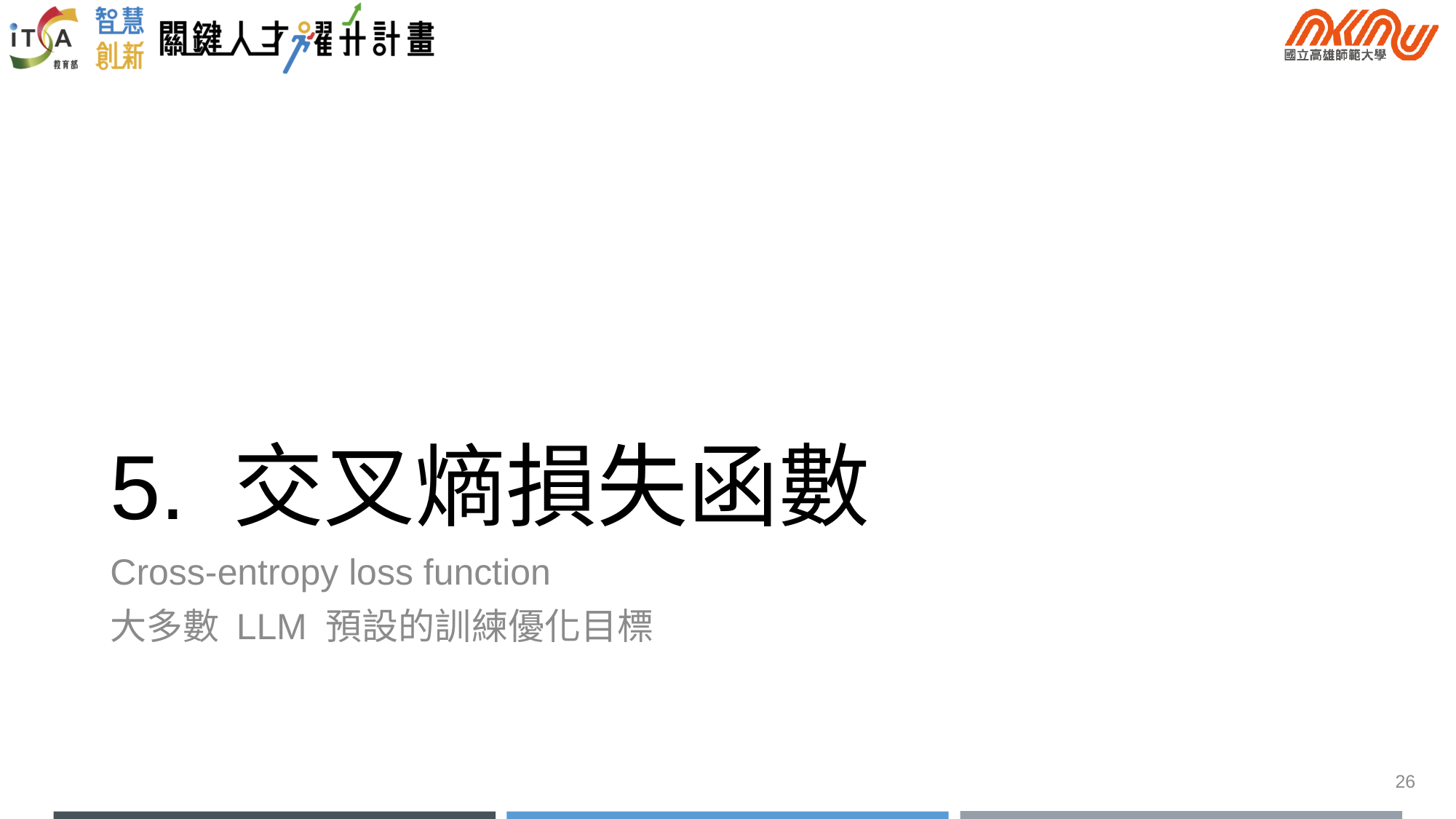

# 5. 交叉熵損失函數
Cross-entropy loss function
大多數 LLM 預設的訓練優化目標
26